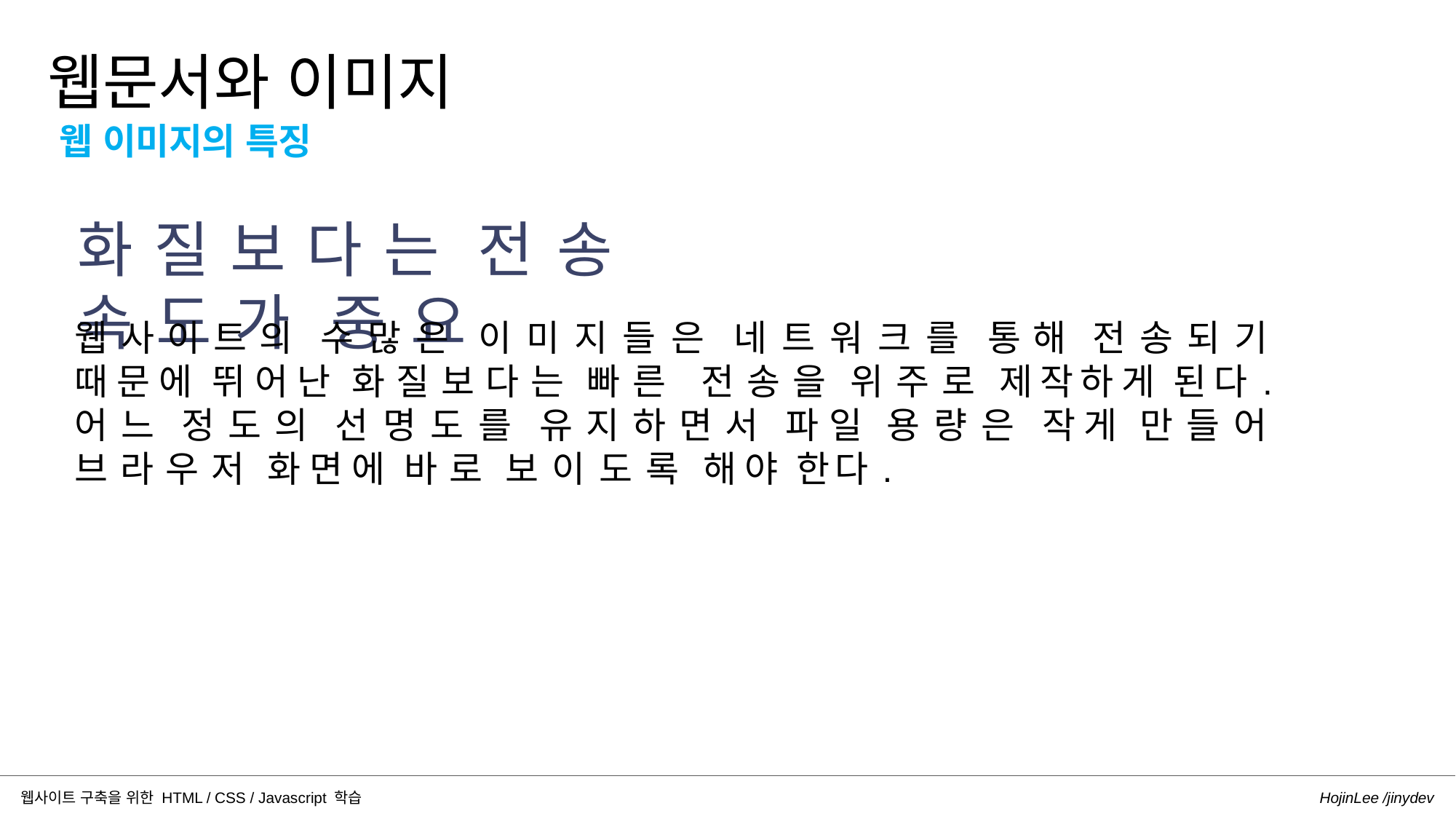

웹문서와 이미지
웹 이미지의 특징
화질보다는 전송 속도가 중요
웹사이트의 수많은 이미지들은 네트워크를 통해 전송되기 때문에 뛰어난 화질보다는 빠른 전송을 위주로 제작하게 된다. 어느 정도의 선명도를 유지하면서 파일 용량은 작게 만들어 브라우저 화면에 바로 보이도록 해야 한다.
HojinLee /jinydev
웹사이트 구축을 위한 HTML / CSS / Javascript 학습